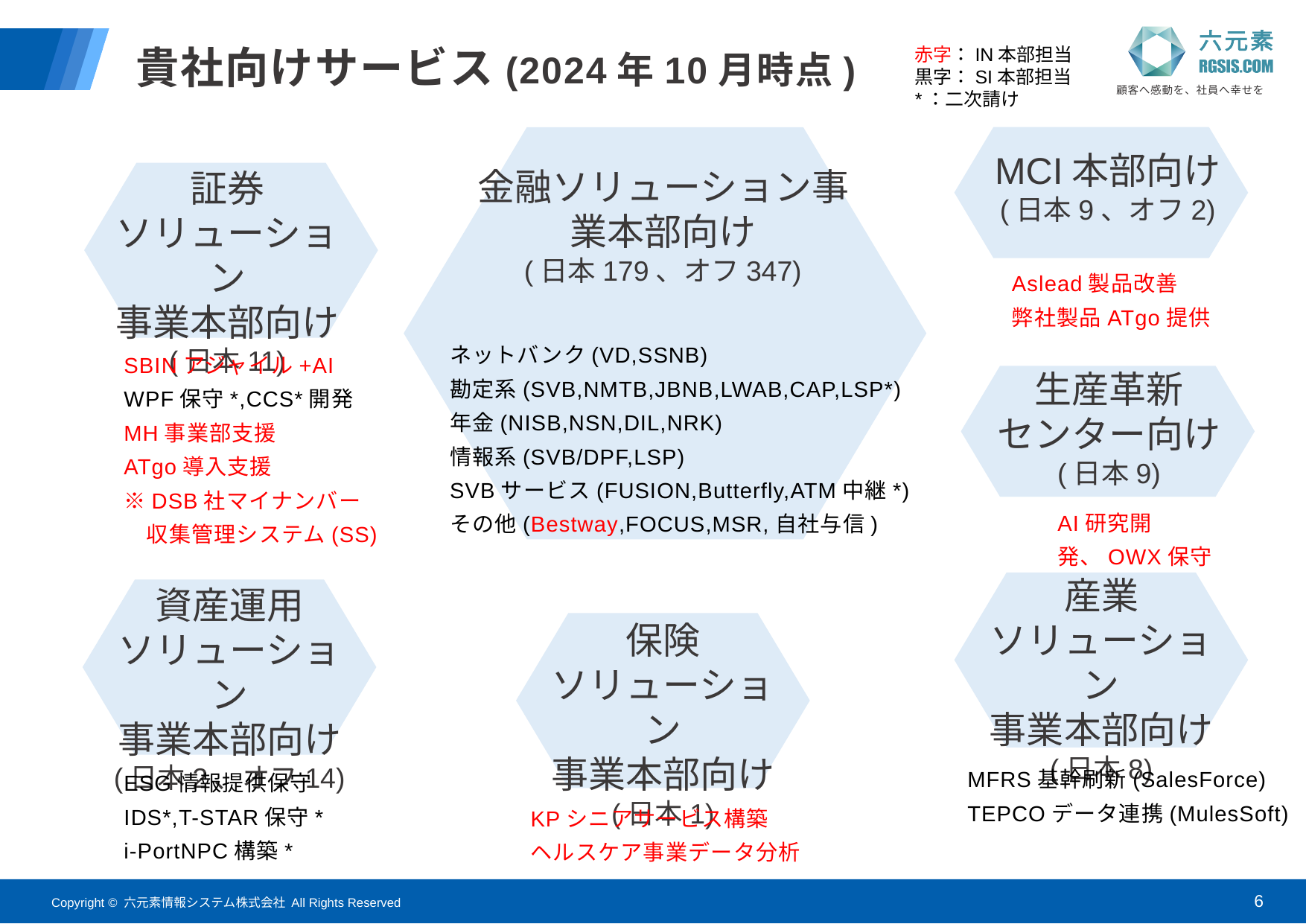

赤字：IN本部担当
黒字：SI本部担当
*：二次請け
# 貴社向けサービス(2024年10月時点)

MCI本部向け
(日本9、オフ2)

金融ソリューション事業本部向け
(日本179、オフ347)
証券
ソリューション
事業本部向け
(日本11)
Aslead製品改善
弊社製品ATgo提供
ネットバンク(VD,SSNB)
勘定系(SVB,NMTB,JBNB,LWAB,CAP,LSP*)
年金(NISB,NSN,DIL,NRK)
情報系(SVB/DPF,LSP)
SVBサービス(FUSION,Butterfly,ATM中継*)
その他(Bestway,FOCUS,MSR,自社与信)
SBINアジャイル+AI
WPF保守*,CCS*開発
MH事業部支援
ATgo導入支援
※DSB社マイナンバー
　収集管理システム(SS)

生産革新
センター向け
(日本9)
AI研究開発、OWX保守など

産業
ソリューション
事業本部向け
(日本8)

資産運用
ソリューション
事業本部向け
(日本2、オフ14)

保険
ソリューション
事業本部向け
(日本1)
MFRS基幹刷新(SalesForce)
TEPCOデータ連携(MulesSoft)
ESG情報提供保守
IDS*,T-STAR保守*
i-PortNPC構築*
KPシニアサービス構築
ヘルスケア事業データ分析
6